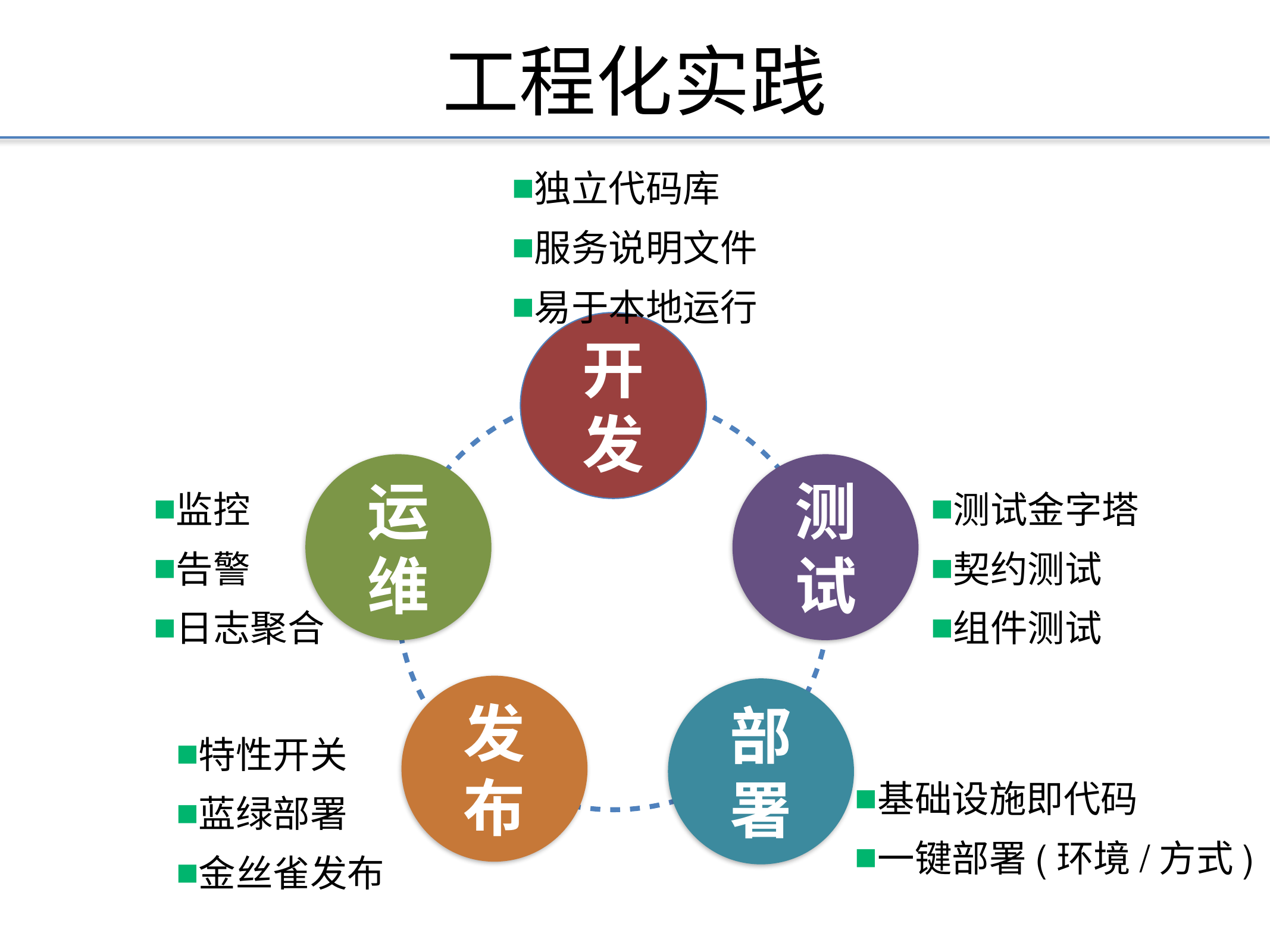

工程化实践

独立代码库
服务说明文件
易于本地运行
开发

运维
测试
发布
部署
监控
告警
日志聚合
测试金字塔
契约测试
组件测试
特性开关
蓝绿部署
金丝雀发布
基础设施即代码
一键部署(环境/方式)